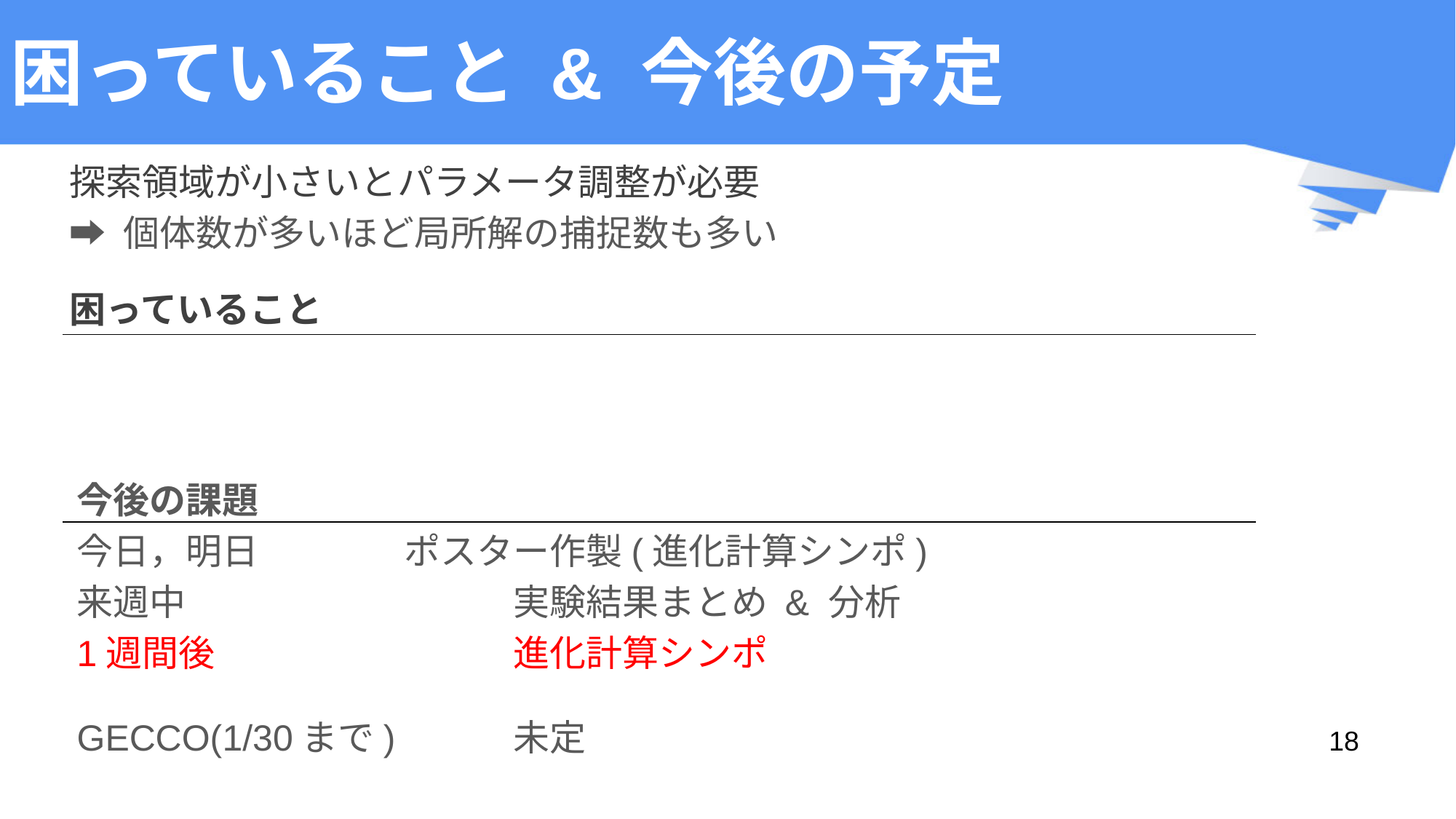

# 困っていること & 今後の予定
探索領域が小さいとパラメータ調整が必要
➡ 個体数が多いほど局所解の捕捉数も多い

困っていること

今後の課題
今日，明日		ポスター作製(進化計算シンポ)
来週中			実験結果まとめ & 分析
1週間後			進化計算シンポ

GECCO(1/30まで)		未定
18